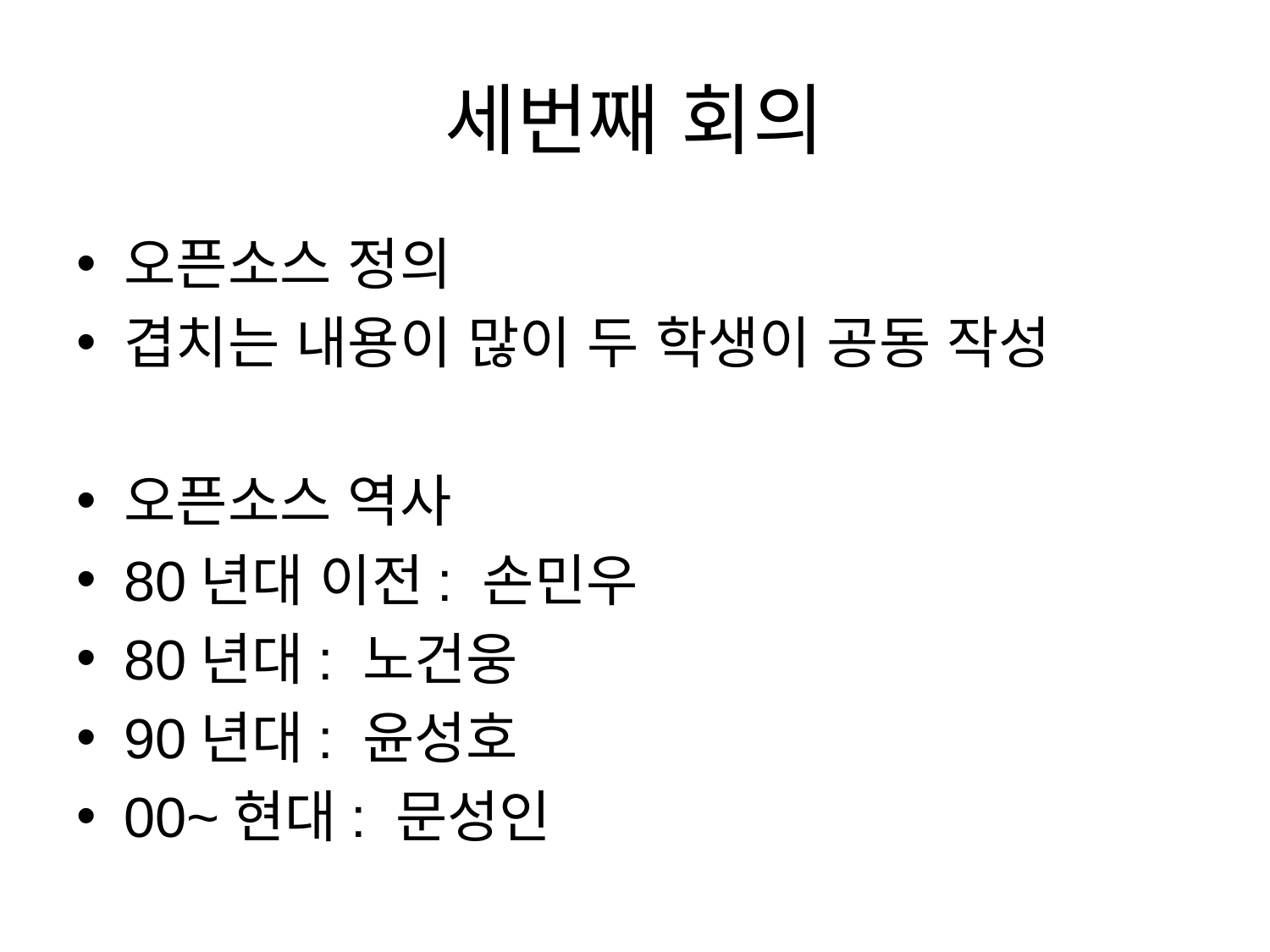

# 세번째 회의
오픈소스 정의
겹치는 내용이 많이 두 학생이 공동 작성

오픈소스 역사
80년대 이전: 손민우
80년대: 노건웅
90년대: 윤성호
00~현대: 문성인